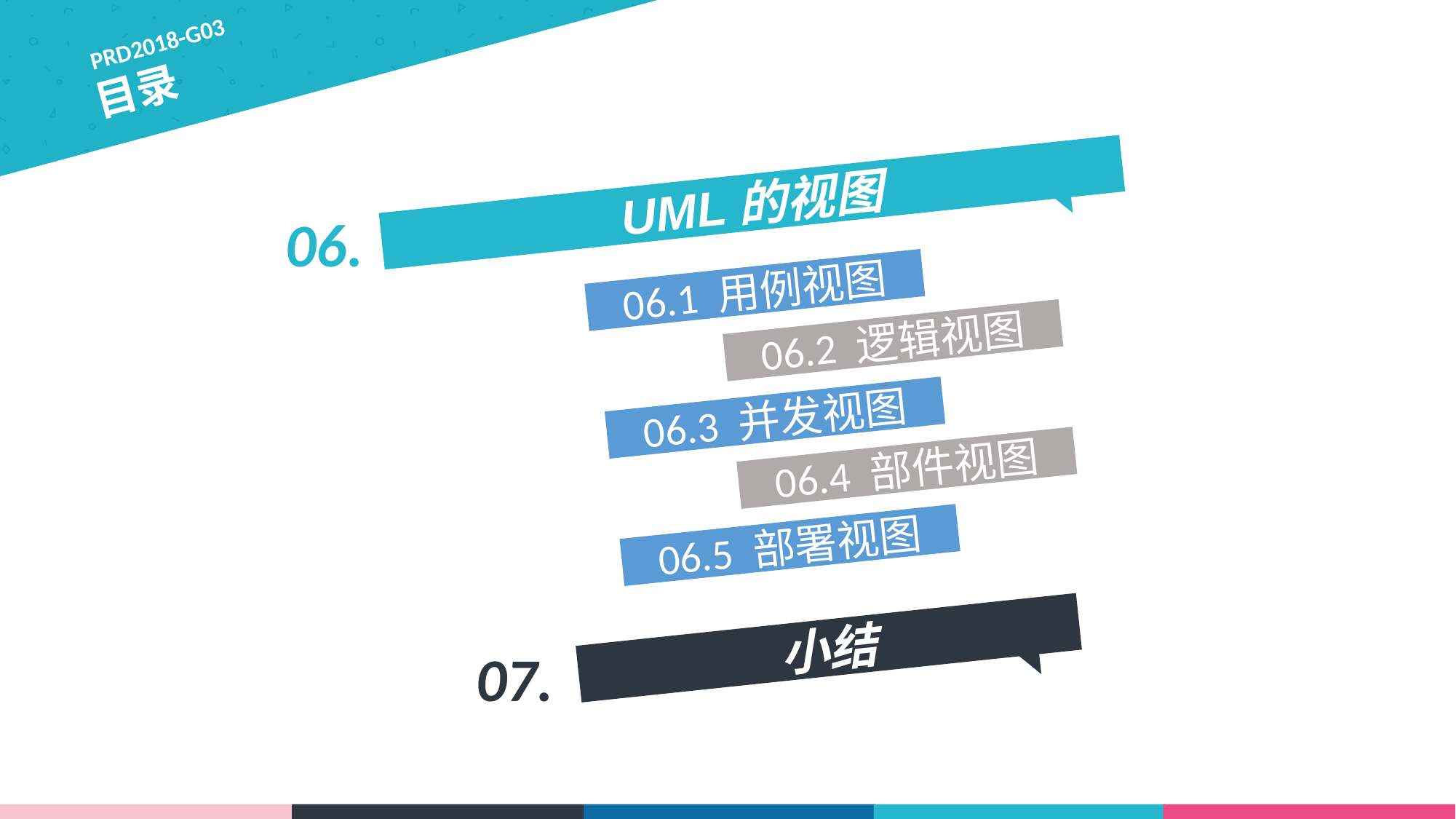

PRD2018-G03
目录
UML的视图

06.
06.1 用例视图
06.2 逻辑视图
06.3 并发视图
06.4 部件视图
06.5 部署视图
小结
07.